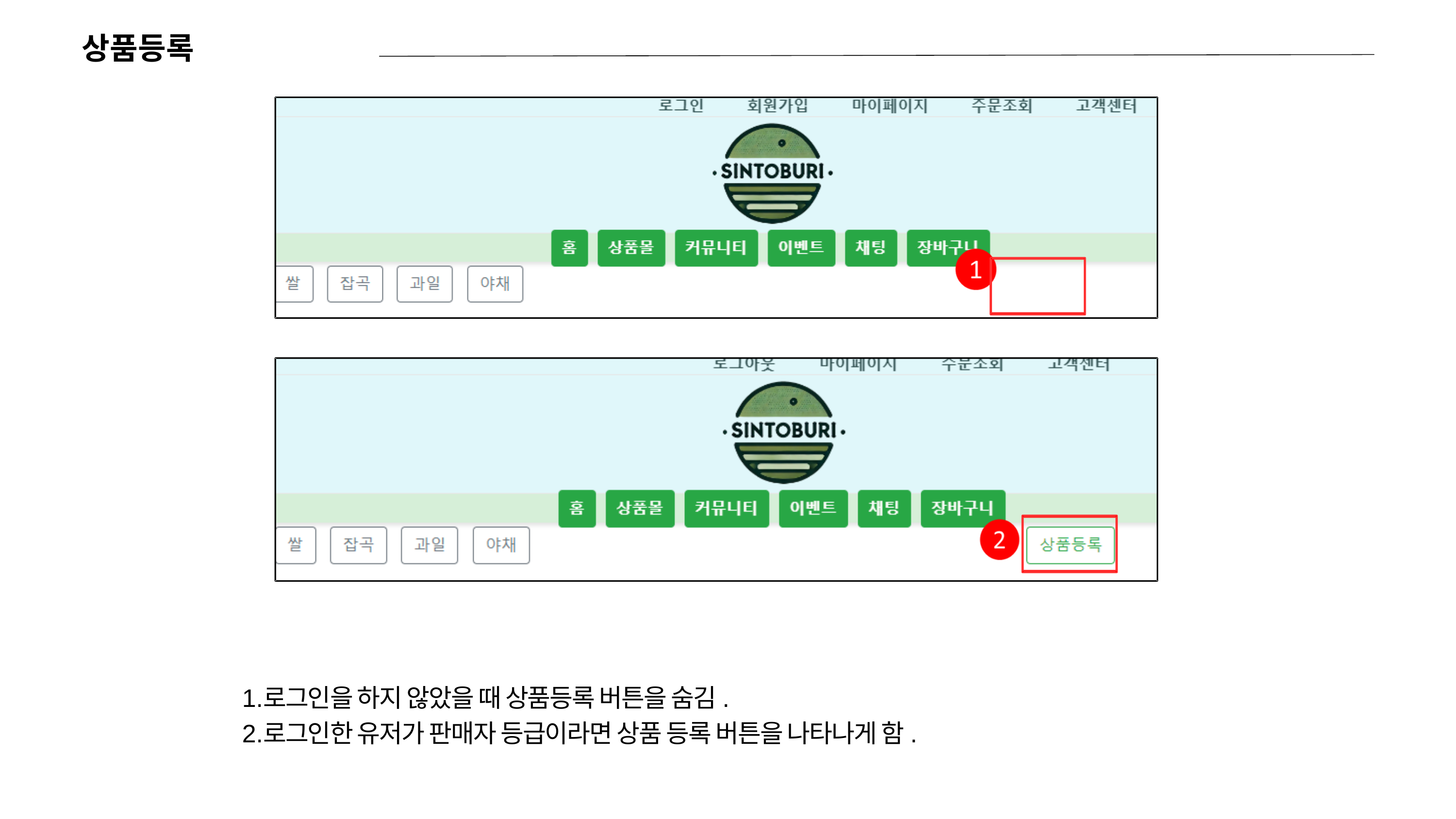

상품등록

로그인을 하지 않았을 때 상품등록 버튼을 숨김.
로그인한 유저가 판매자 등급이라면 상품 등록 버튼을 나타나게 함.